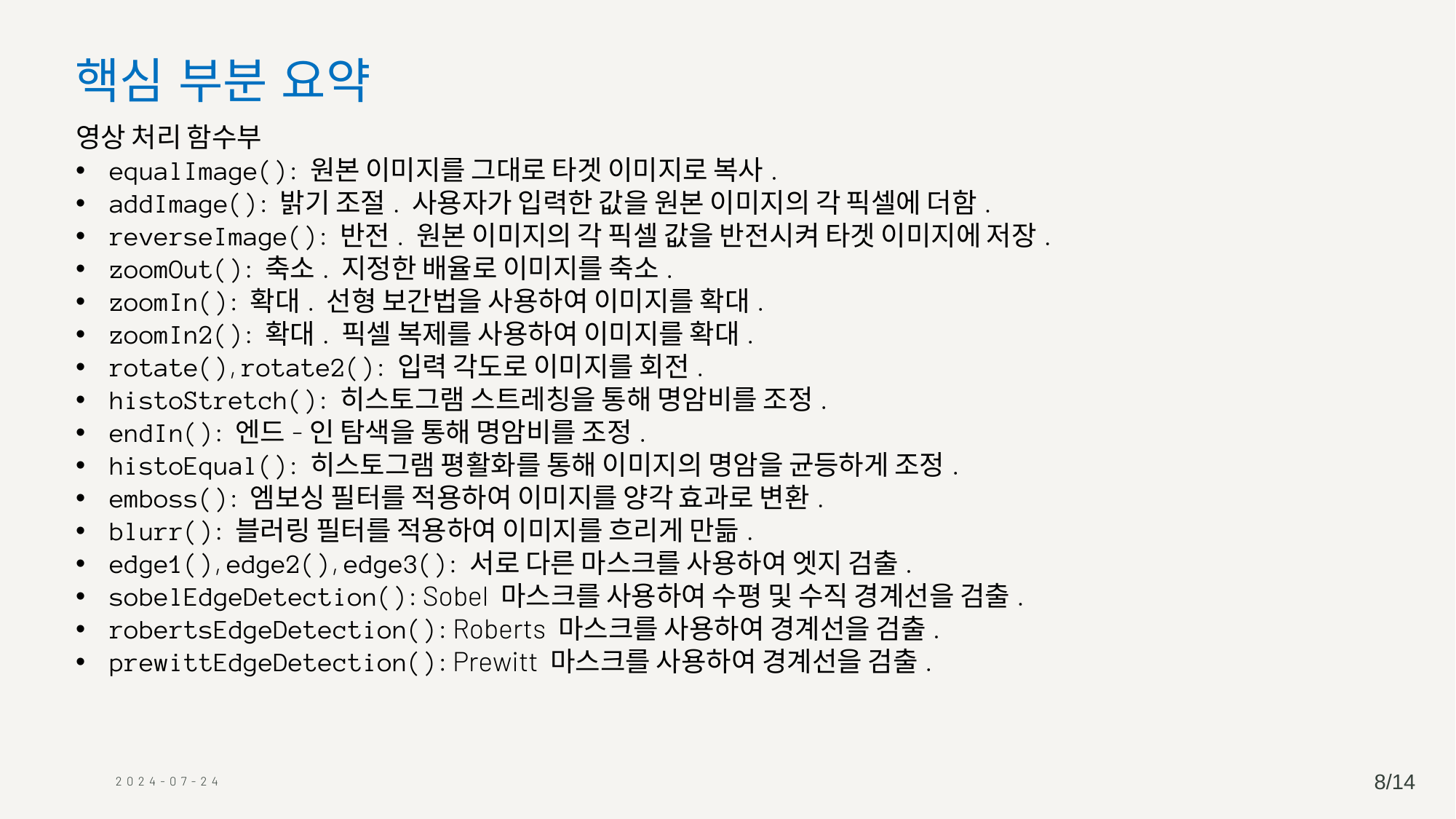

핵심 부분 요약
영상 처리 함수부
equalImage(): 원본 이미지를 그대로 타겟 이미지로 복사.
addImage(): 밝기 조절. 사용자가 입력한 값을 원본 이미지의 각 픽셀에 더함.
reverseImage(): 반전. 원본 이미지의 각 픽셀 값을 반전시켜 타겟 이미지에 저장.
zoomOut(): 축소. 지정한 배율로 이미지를 축소.
zoomIn(): 확대. 선형 보간법을 사용하여 이미지를 확대.
zoomIn2(): 확대. 픽셀 복제를 사용하여 이미지를 확대.
rotate(), rotate2(): 입력 각도로 이미지를 회전.
histoStretch(): 히스토그램 스트레칭을 통해 명암비를 조정.
endIn(): 엔드-인 탐색을 통해 명암비를 조정.
histoEqual(): 히스토그램 평활화를 통해 이미지의 명암을 균등하게 조정.
emboss(): 엠보싱 필터를 적용하여 이미지를 양각 효과로 변환.
blurr(): 블러링 필터를 적용하여 이미지를 흐리게 만듦.
edge1(), edge2(), edge3(): 서로 다른 마스크를 사용하여 엣지 검출.
sobelEdgeDetection(): Sobel 마스크를 사용하여 수평 및 수직 경계선을 검출.
robertsEdgeDetection(): Roberts 마스크를 사용하여 경계선을 검출.
prewittEdgeDetection(): Prewitt 마스크를 사용하여 경계선을 검출.

2024-07-24

8/14